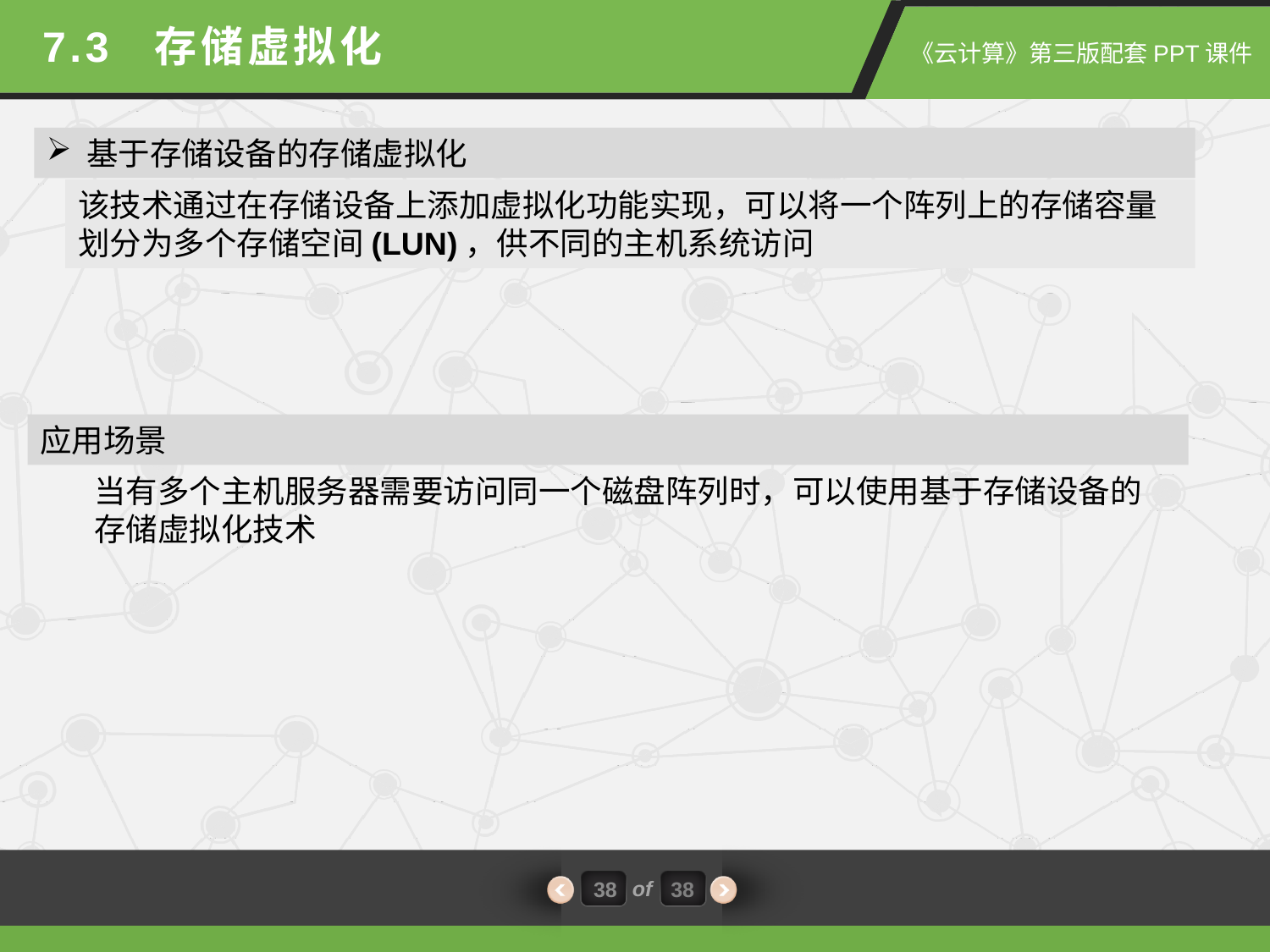

7.3  存储虚拟化
基于存储设备的存储虚拟化
该技术通过在存储设备上添加虚拟化功能实现，可以将一个阵列上的存储容量 划分为多个存储空间(LUN)，供不同的主机系统访问
应用场景
当有多个主机服务器需要访问同一个磁盘阵列时，可以使用基于存储设备的存储虚拟化技术

38